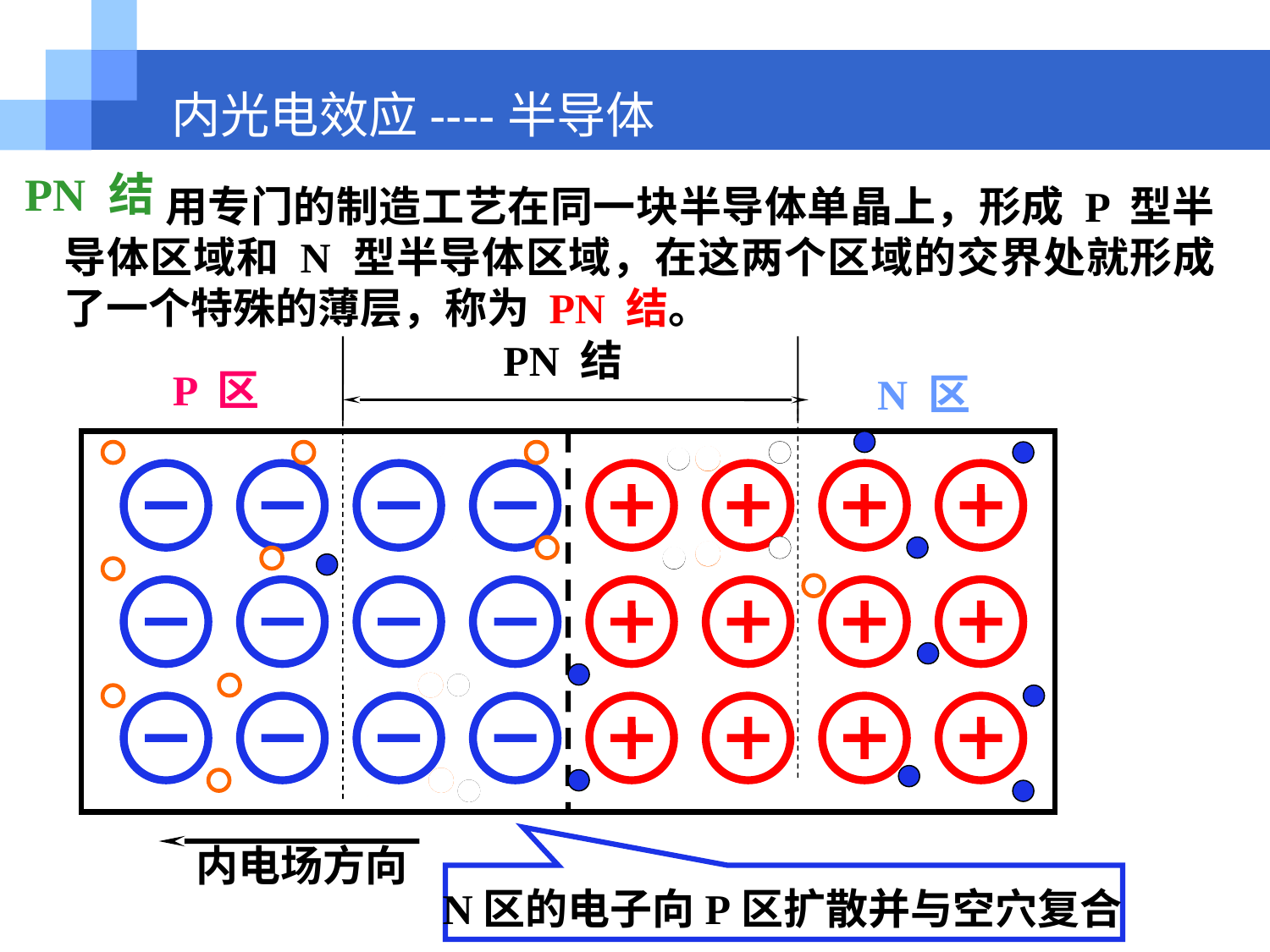

内光电效应----半导体
PN 结
         用专门的制造工艺在同一块半导体单晶上，形成 P 型半导体区域和 N 型半导体区域，在这两个区域的交界处就形成了一个特殊的薄层，称为 PN 结。

PN 结

P 区
N 区

内电场方向

N区的电子向P区扩散并与空穴复合